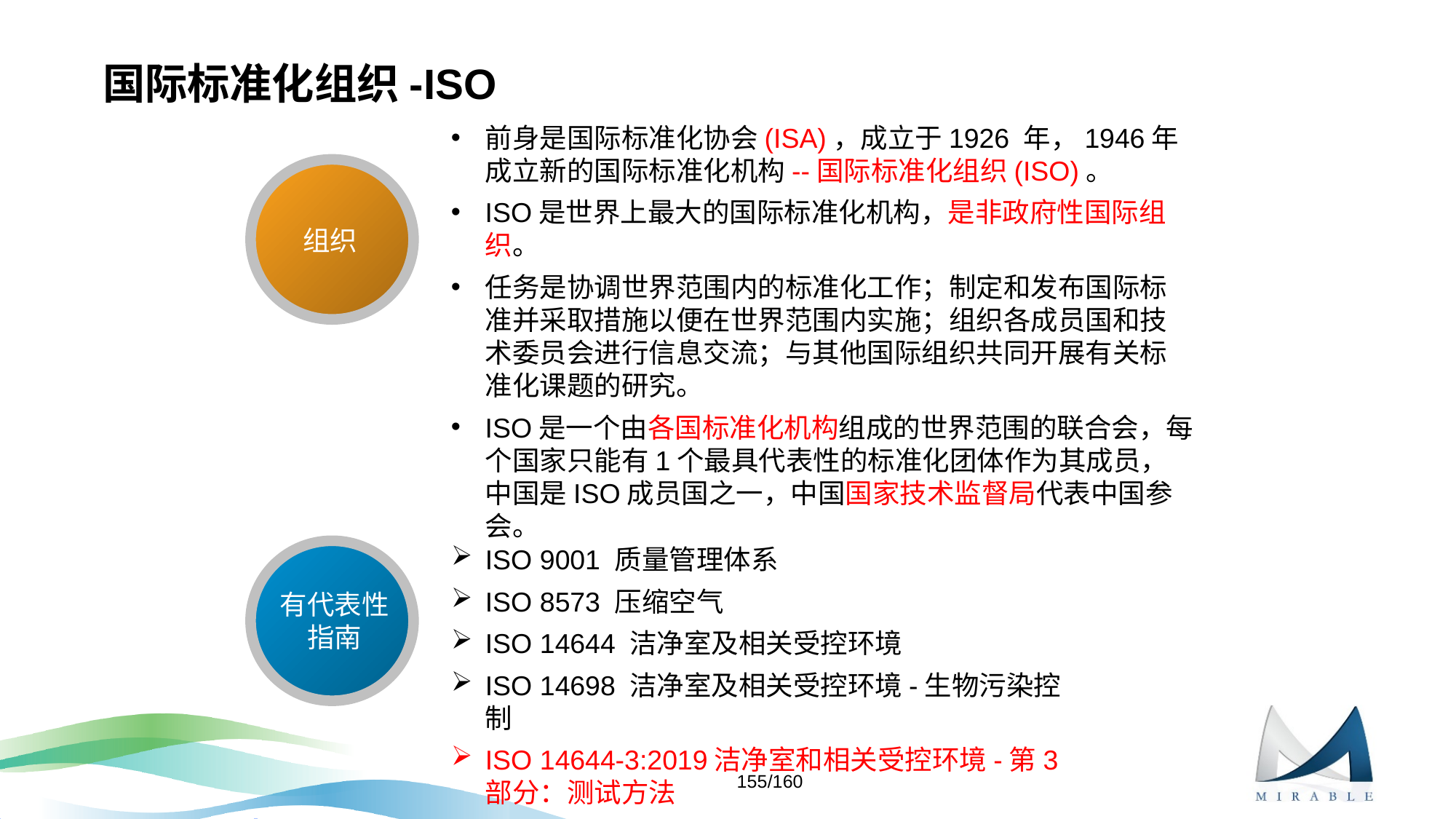

# 国际标准化组织-ISO
前身是国际标准化协会(ISA)，成立于1926 年，1946年成立新的国际标准化机构--国际标准化组织(ISO)。
ISO是世界上最大的国际标准化机构，是非政府性国际组织。
任务是协调世界范围内的标准化工作；制定和发布国际标准并采取措施以便在世界范围内实施；组织各成员国和技术委员会进行信息交流；与其他国际组织共同开展有关标准化课题的研究。
ISO是一个由各国标准化机构组成的世界范围的联合会，每个国家只能有1个最具代表性的标准化团体作为其成员，中国是ISO成员国之一，中国国家技术监督局代表中国参会。

组织
ISO 9001 质量管理体系
ISO 8573 压缩空气
ISO 14644 洁净室及相关受控环境
ISO 14698 洁净室及相关受控环境-生物污染控制
ISO 14644-3:2019洁净室和相关受控环境-第3部分：测试方法

有代表性指南
155/160